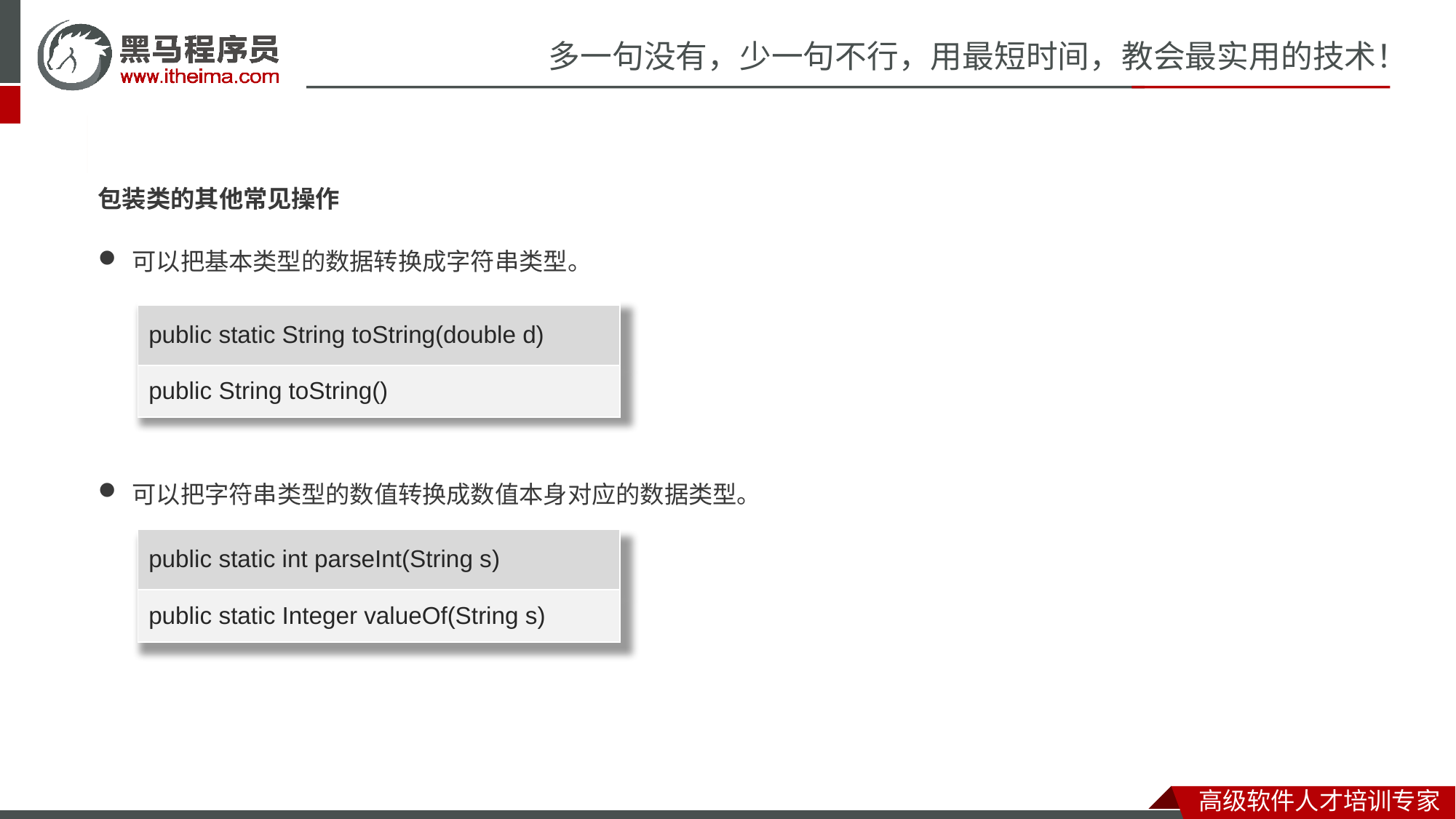

包装类的其他常见操作
可以把基本类型的数据转换成字符串类型。

可以把字符串类型的数值转换成数值本身对应的数据类型。
| public static String toString(double d) |
| --- |
| public String toString() |
| public static int parseInt(String s) |
| --- |
| public static Integer valueOf(String s) |